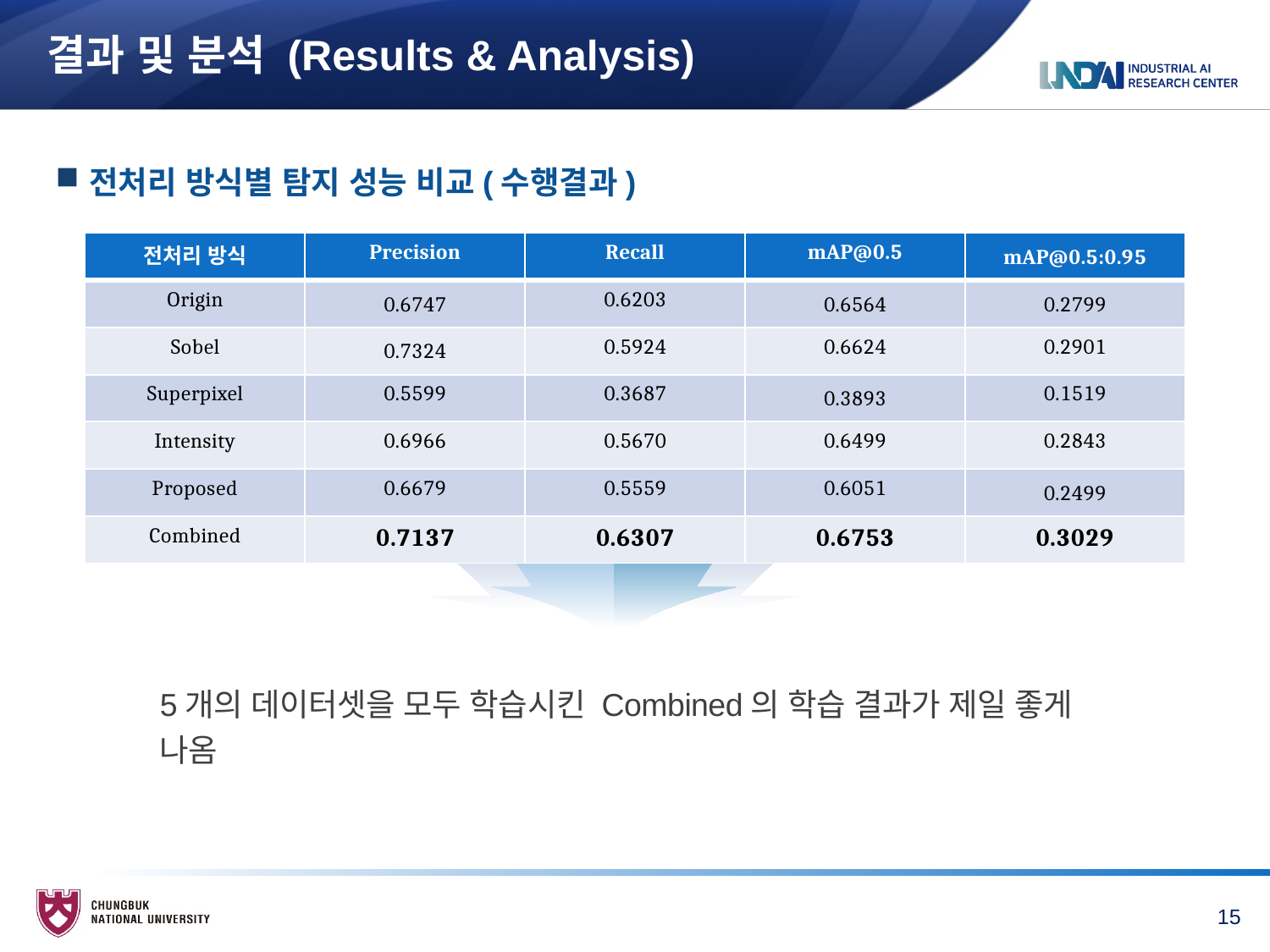

# 결과 및 분석 (Results & Analysis)
전처리 방식별 탐지 성능 비교(수행결과)
| 전처리 방식 | Precision | Recall | mAP@0.5 | mAP@0.5:0.95 |
| --- | --- | --- | --- | --- |
| Origin | 0.6747 | 0.6203 | 0.6564 | 0.2799 |
| Sobel | 0.7324 | 0.5924 | 0.6624 | 0.2901 |
| Superpixel | 0.5599 | 0.3687 | 0.3893 | 0.1519 |
| Intensity | 0.6966 | 0.5670 | 0.6499 | 0.2843 |
| Proposed | 0.6679 | 0.5559 | 0.6051 | 0.2499 |
| Combined | 0.7137 | 0.6307 | 0.6753 | 0.3029 |

5개의 데이터셋을 모두 학습시킨 Combined의 학습 결과가 제일 좋게 나옴